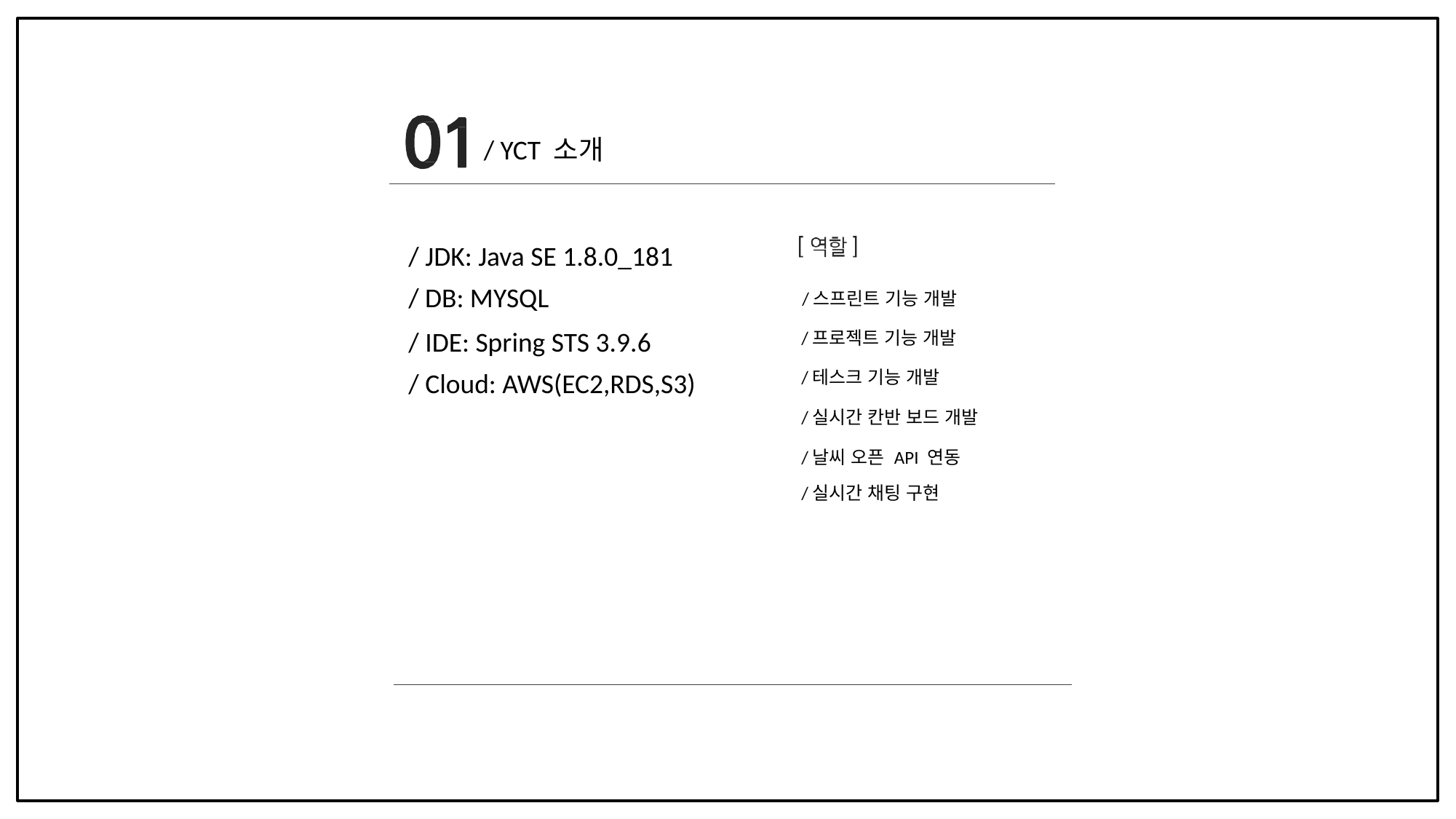

/ YCT 소개

/ JDK: Java SE 1.8.0_181

/ DB: MYSQL
/스프린트 기능 개발
/ IDE: Spring STS 3.9.6
/프로젝트 기능 개발
/테스크 기능 개발
/ Cloud: AWS(EC2,RDS,S3)
/실시간 칸반 보드 개발
/날씨 오픈 API 연동
/실시간 채팅 구현